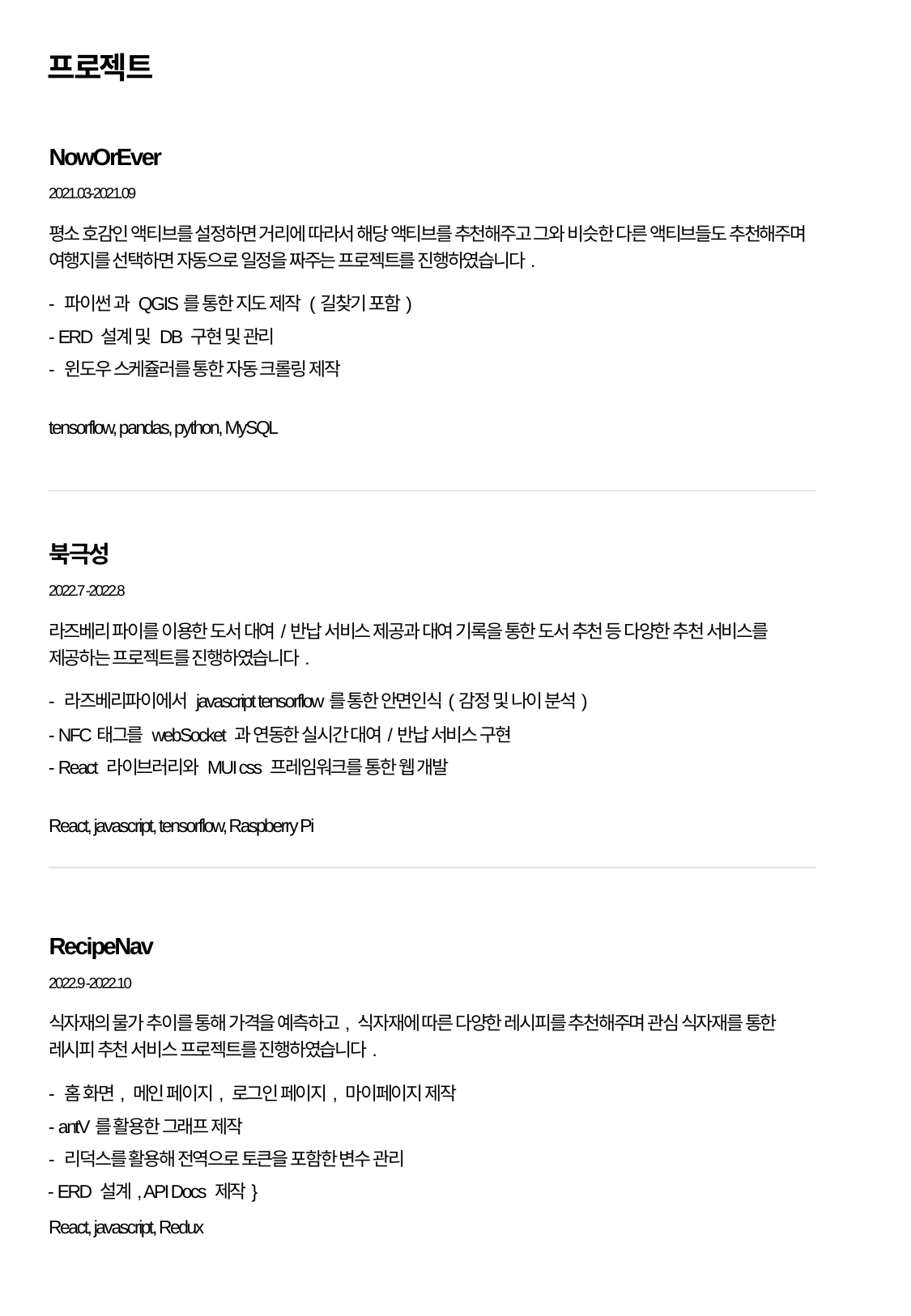

프로젝트
NowOrEver
2021.03-2021.09
평소 호감인 액티브를 설정하면 거리에 따라서 해당 액티브를 추천해주고 그와 비슷한 다른 액티브들도 추천해주며 여행지를 선택하면 자동으로 일정을 짜주는 프로젝트를 진행하였습니다.
- 파이썬 과 QGIS를 통한 지도 제작 (길찾기 포함)
- ERD 설계 및 DB 구현 및 관리
- 윈도우 스케쥴러를 통한 자동 크롤링 제작
tensorflow, pandas, python, MySQL

북극성
2022.7 -2022.8
라즈베리 파이를 이용한 도서 대여/반납 서비스 제공과 대여 기록을 통한 도서 추천 등 다양한 추천 서비스를 제공하는 프로젝트를 진행하였습니다.
- 라즈베리파이에서 javascript tensorflow를 통한 안면인식(감정 및 나이 분석)
- NFC태그를 webSocket 과 연동한 실시간 대여/반납 서비스 구현
- React 라이브러리와 MUI css 프레임워크를 통한 웹 개발
React, javascript, tensorflow, Raspberry Pi

RecipeNav
2022.9 -2022.10
식자재의 물가 추이를 통해 가격을 예측하고, 식자재에 따른 다양한 레시피를 추천해주며 관심 식자재를 통한 레시피 추천 서비스 프로젝트를 진행하였습니다.
- 홈 화면, 메인 페이지, 로그인 페이지, 마이페이지 제작
- antV를 활용한 그래프 제작
- 리덕스를 활용해 전역으로 토큰을 포함한 변수 관리
- ERD 설계, API Docs 제작}
React, javascript, Redux